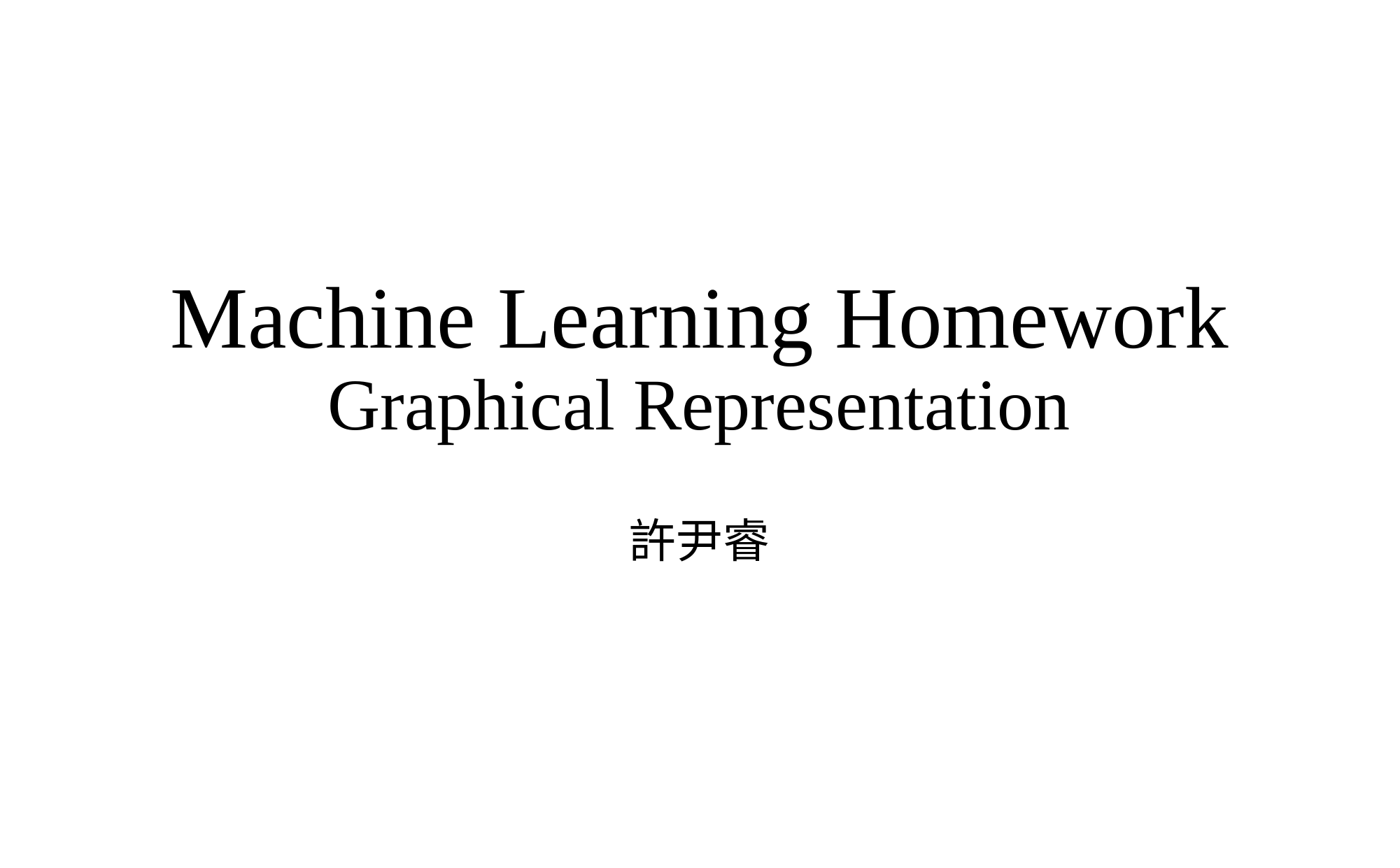

# Machine Learning Homework Graphical Representation

許尹睿